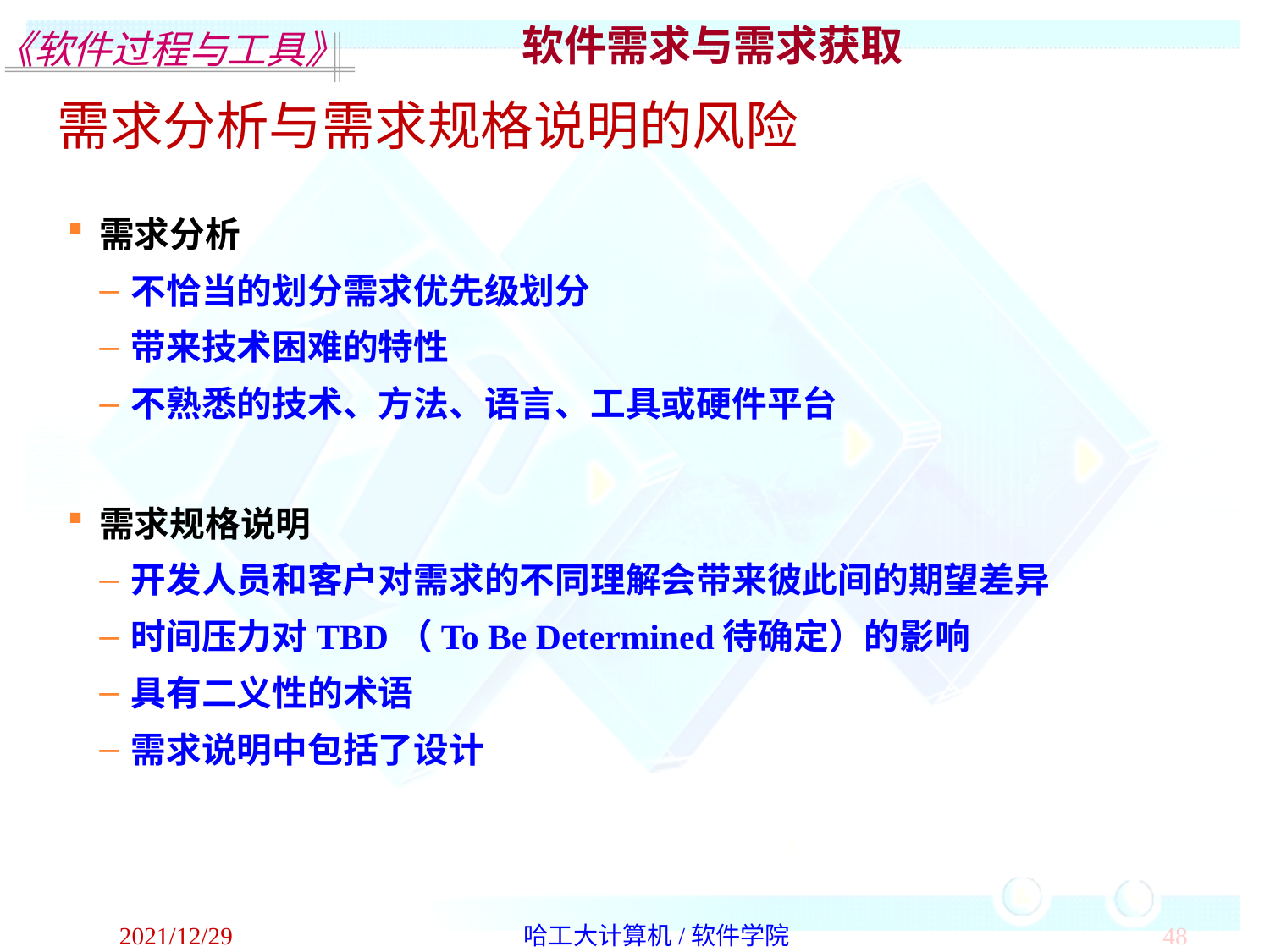

软件需求与需求获取
需求分析与需求规格说明的风险
需求分析
不恰当的划分需求优先级划分
带来技术困难的特性
不熟悉的技术、方法、语言、工具或硬件平台

需求规格说明
开发人员和客户对需求的不同理解会带来彼此间的期望差异
时间压力对TBD（To Be Determined待确定）的影响
具有二义性的术语
需求说明中包括了设计